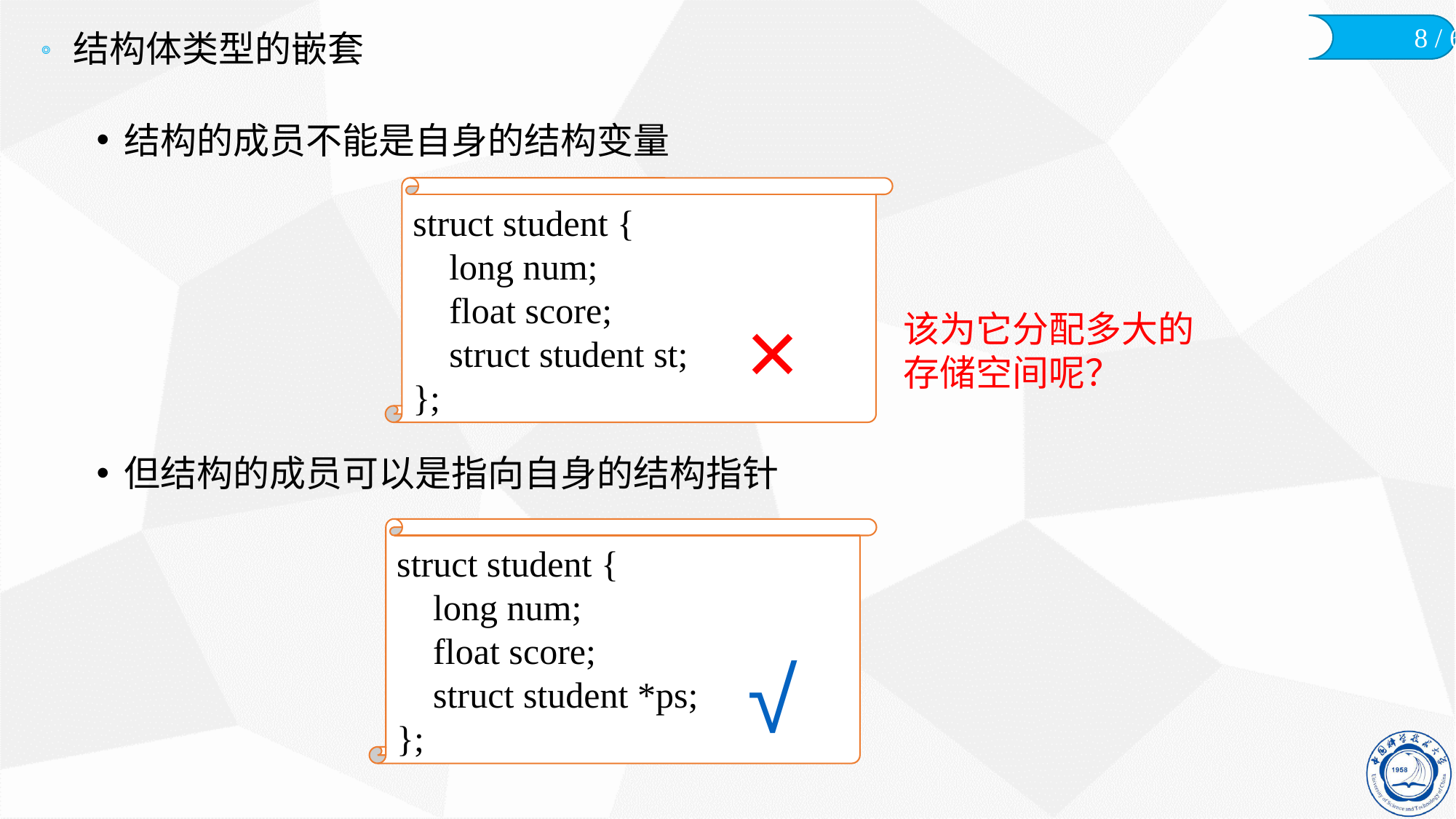

# 结构体类型的嵌套
结构的成员不能是自身的结构变量

但结构的成员可以是指向自身的结构指针

struct student {
    long num;
    float score;
    struct student st;
};
×
该为它分配多大的存储空间呢？
struct student {
    long num;
    float score;
    struct student *ps;
};
√